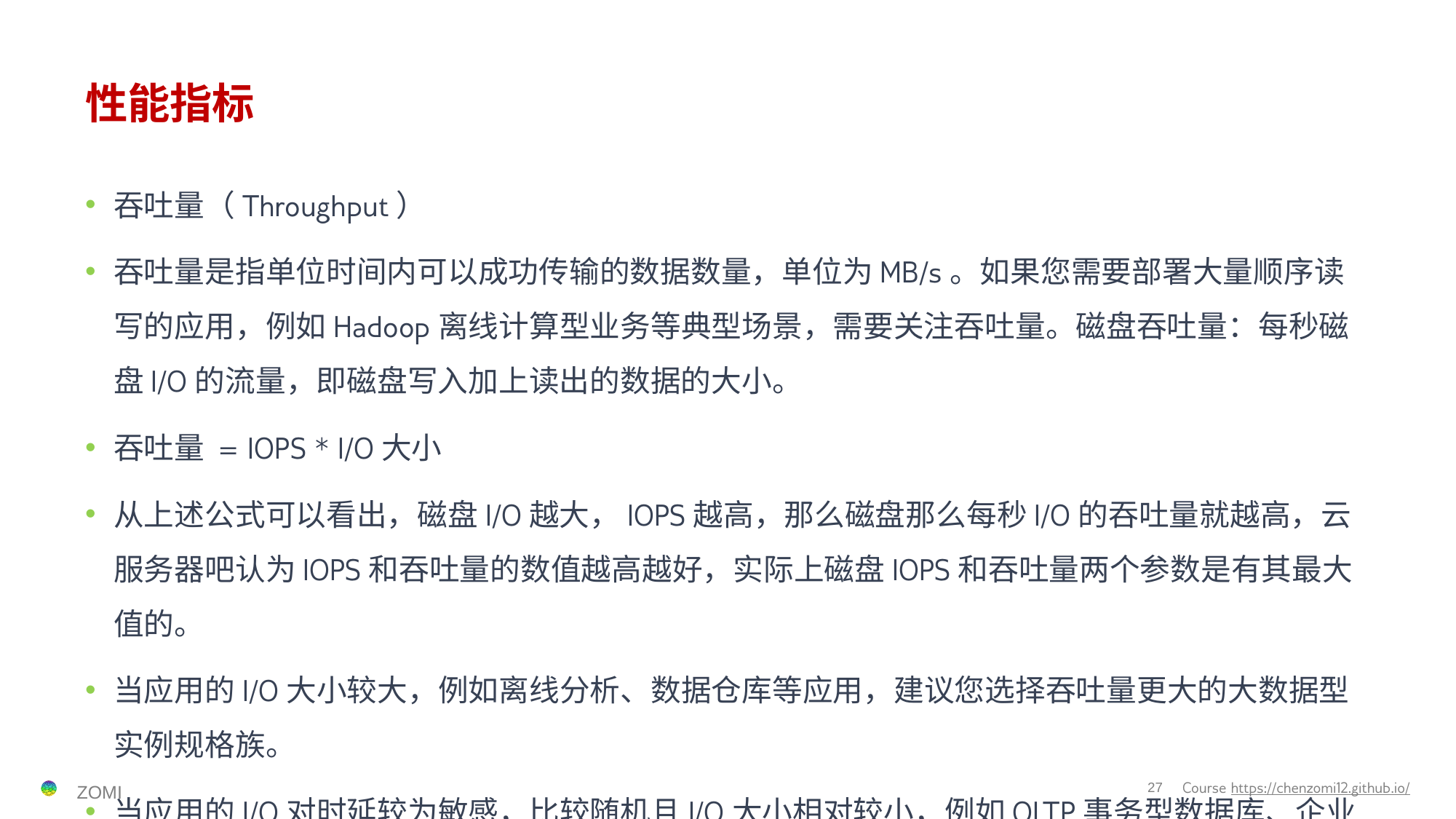

# 性能指标
吞吐量（Throughput）
吞吐量是指单位时间内可以成功传输的数据数量，单位为MB/s。如果您需要部署大量顺序读写的应用，例如Hadoop离线计算型业务等典型场景，需要关注吞吐量。磁盘吞吐量：每秒磁盘I/O的流量，即磁盘写入加上读出的数据的大小。
吞吐量 = IOPS * I/O大小
从上述公式可以看出，磁盘I/O越大，IOPS越高，那么磁盘那么每秒I/O的吞吐量就越高，云服务器吧认为IOPS和吞吐量的数值越高越好，实际上磁盘IOPS和吞吐量两个参数是有其最大值的。
当应用的I/O大小较大，例如离线分析、数据仓库等应用，建议您选择吞吐量更大的大数据型实例规格族。
当应用的I/O对时延较为敏感，比较随机且I/O大小相对较小，例如OLTP事务型数据库、企业级应用，如SAP等应用，建议您选择IOPS更高的ESSD云盘、SSD云盘。